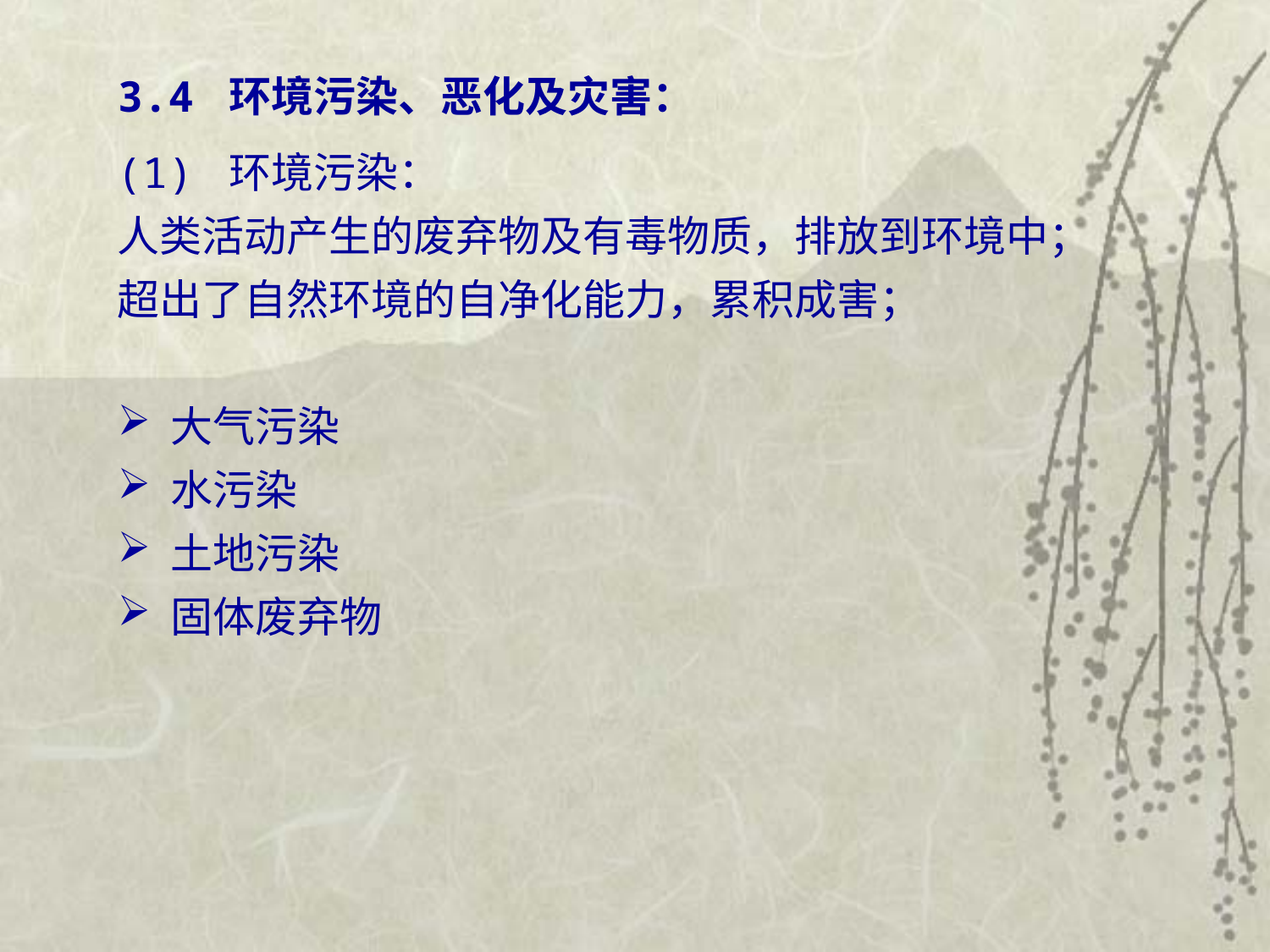

3.4 环境污染、恶化及灾害：
(1) 环境污染：
人类活动产生的废弃物及有毒物质，排放到环境中；
超出了自然环境的自净化能力，累积成害；

 大气污染
 水污染
 土地污染
 固体废弃物